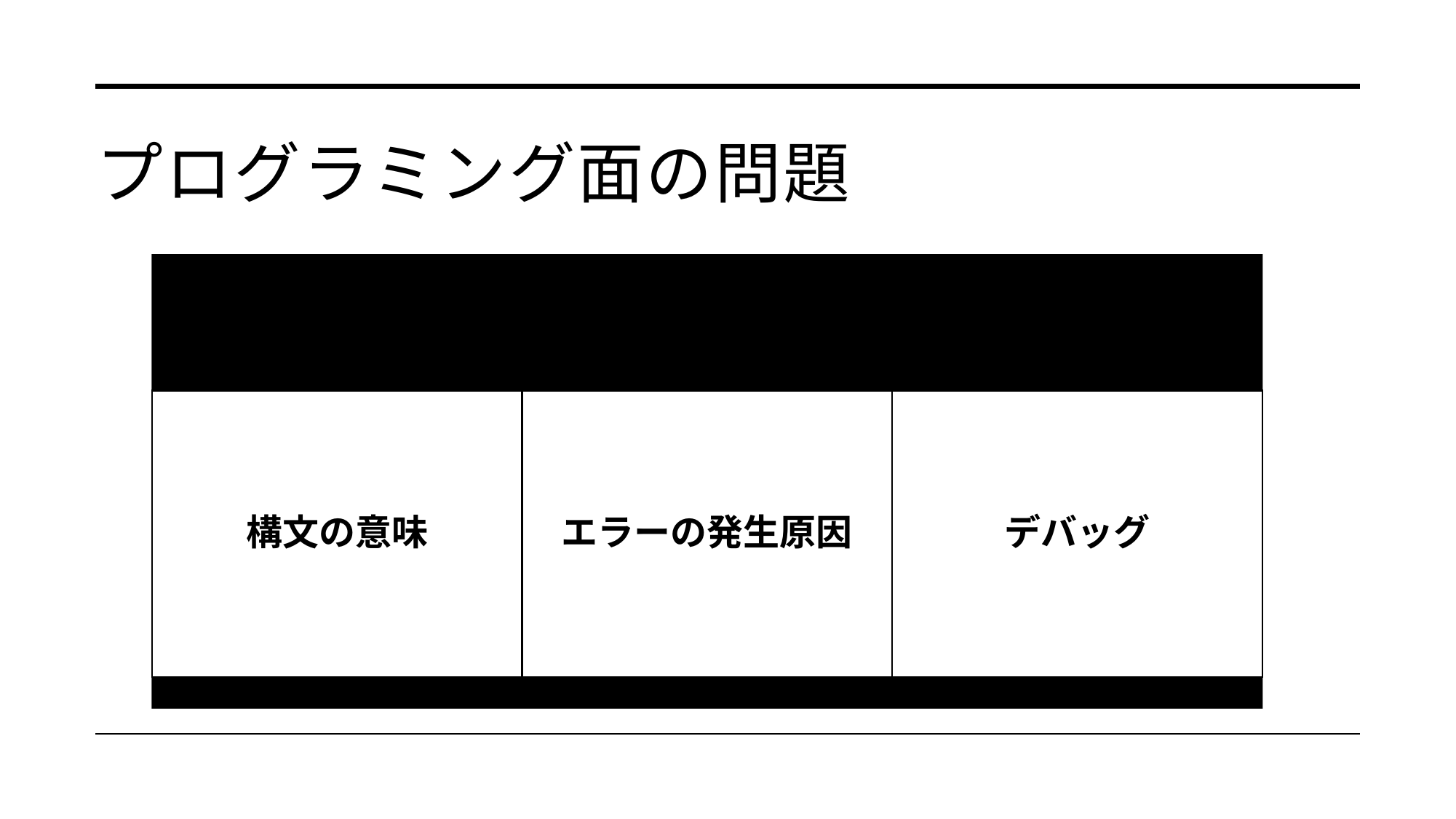

# プログラミング面の問題
やりたいことが実装できない
構文の意味
エラーの発生原因
デバッグ